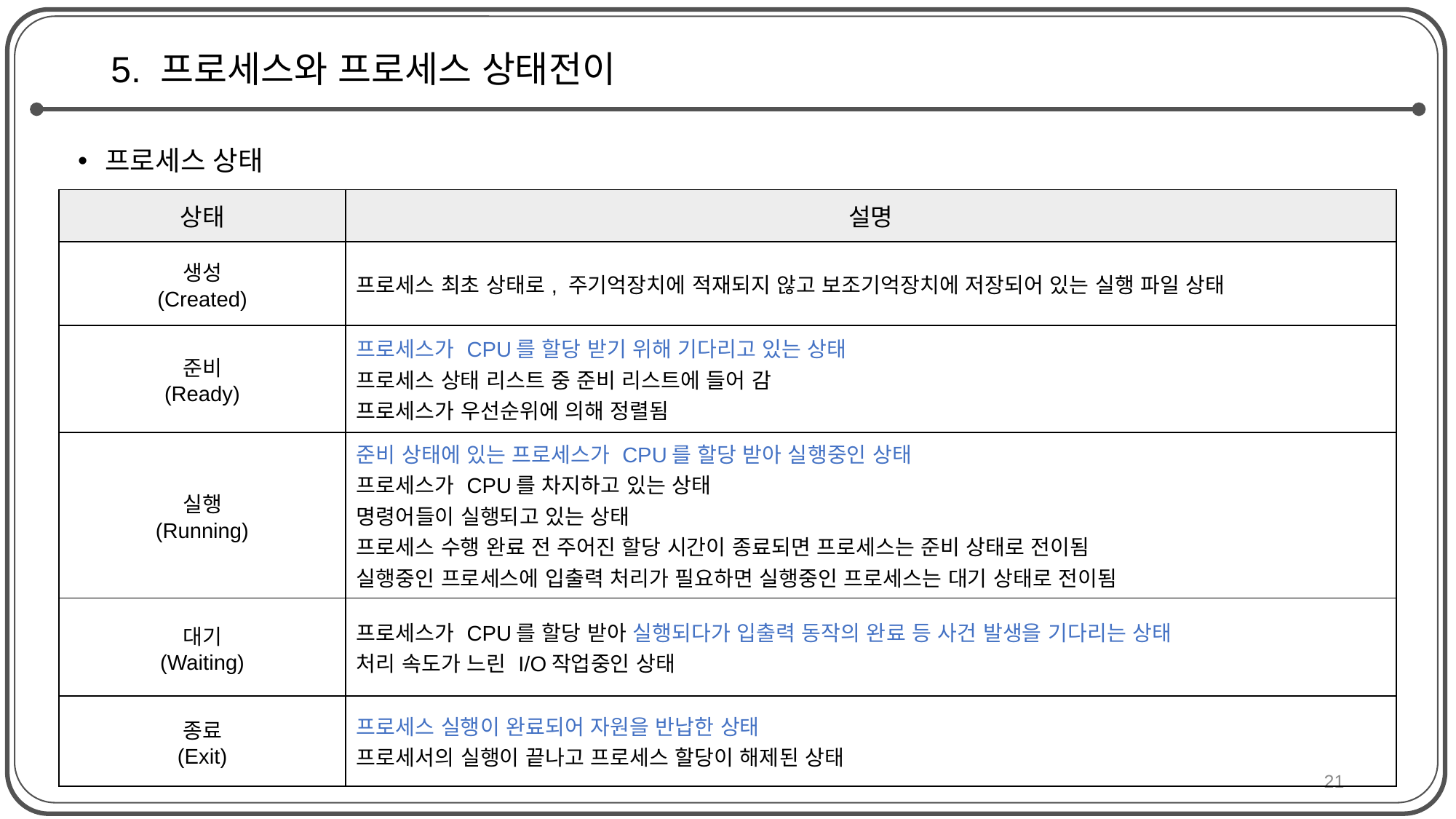

# 5. 프로세스와 프로세스 상태전이
프로세스 상태
| 상태 | 설명 |
| --- | --- |
| 생성 (Created) | 프로세스 최초 상태로, 주기억장치에 적재되지 않고 보조기억장치에 저장되어 있는 실행 파일 상태 |
| 준비 (Ready) | 프로세스가 CPU를 할당 받기 위해 기다리고 있는 상태 프로세스 상태 리스트 중 준비 리스트에 들어 감 프로세스가 우선순위에 의해 정렬됨 |
| 실행 (Running) | 준비 상태에 있는 프로세스가 CPU를 할당 받아 실행중인 상태 프로세스가 CPU를 차지하고 있는 상태 명령어들이 실행되고 있는 상태 프로세스 수행 완료 전 주어진 할당 시간이 종료되면 프로세스는 준비 상태로 전이됨 실행중인 프로세스에 입출력 처리가 필요하면 실행중인 프로세스는 대기 상태로 전이됨 |
| 대기 (Waiting) | 프로세스가 CPU를 할당 받아 실행되다가 입출력 동작의 완료 등 사건 발생을 기다리는 상태 처리 속도가 느린 I/O작업중인 상태 |
| 종료 (Exit) | 프로세스 실행이 완료되어 자원을 반납한 상태 프로세서의 실행이 끝나고 프로세스 할당이 해제된 상태 |
21